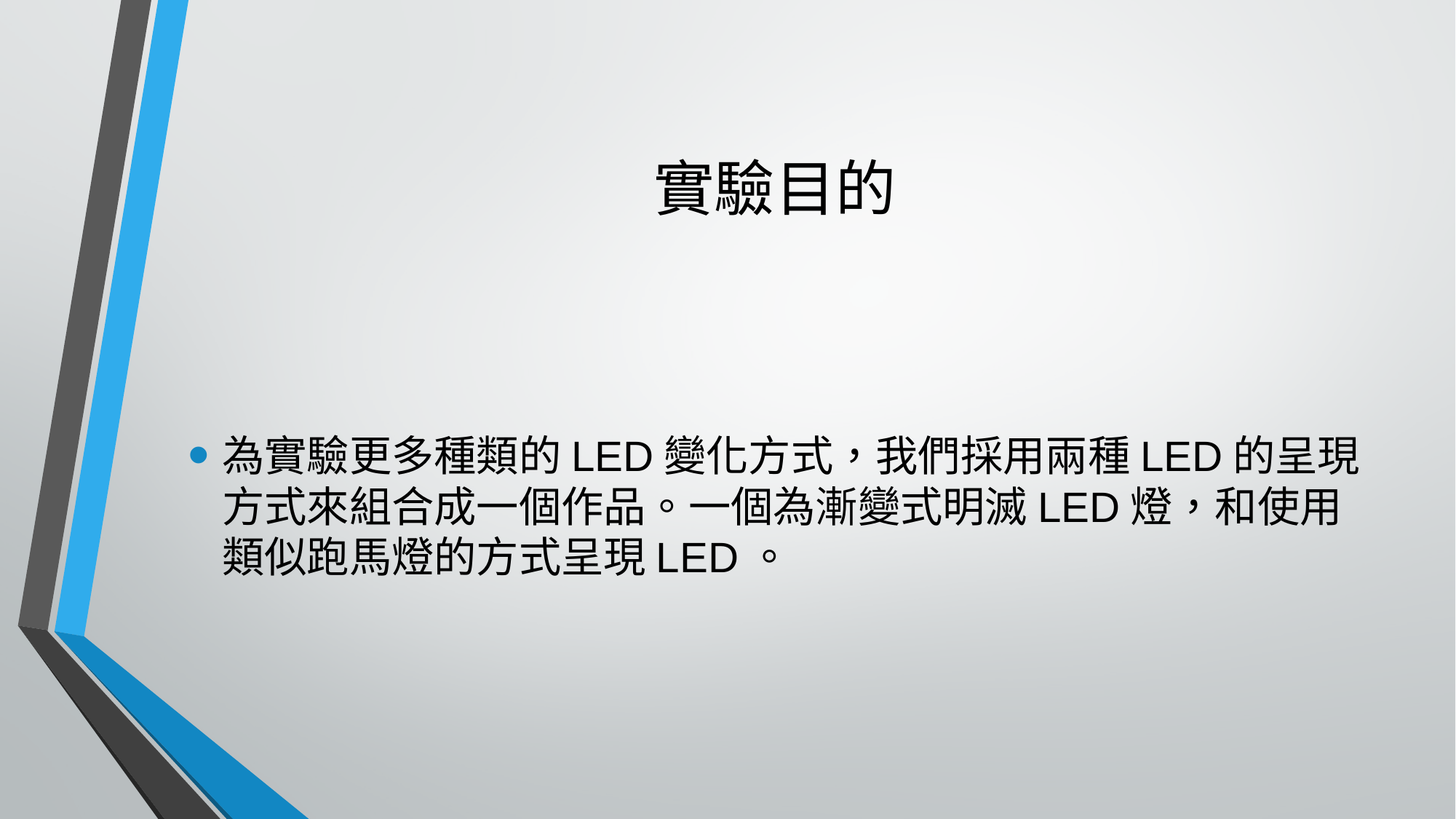

# 實驗目的
為實驗更多種類的LED變化方式，我們採用兩種LED的呈現方式來組合成一個作品。一個為漸變式明滅LED燈，和使用類似跑馬燈的方式呈現LED。